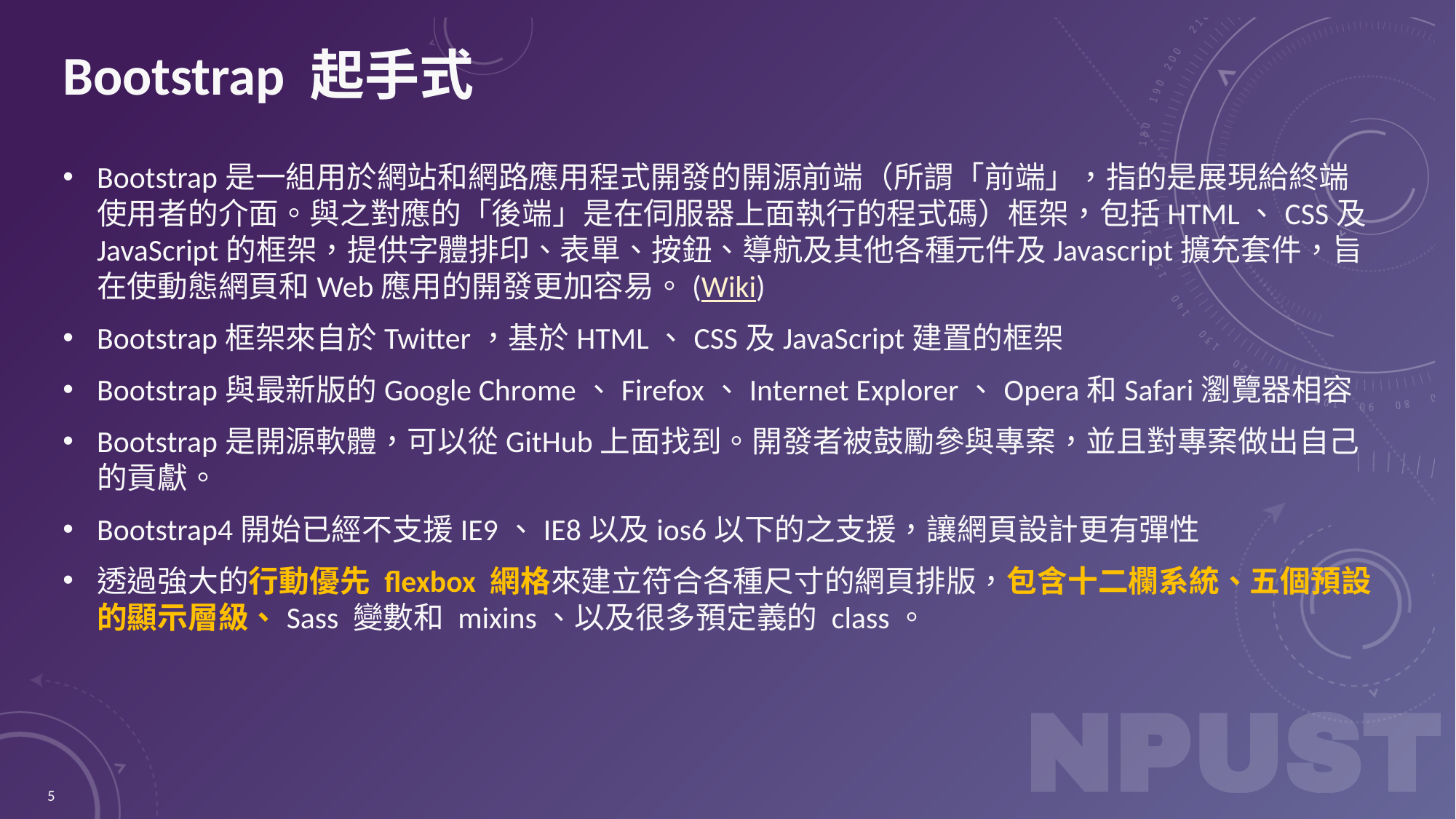

# Bootstrap 起手式
Bootstrap是一組用於網站和網路應用程式開發的開源前端（所謂「前端」，指的是展現給終端使用者的介面。與之對應的「後端」是在伺服器上面執行的程式碼）框架，包括HTML、CSS及JavaScript的框架，提供字體排印、表單、按鈕、導航及其他各種元件及Javascript擴充套件，旨在使動態網頁和Web應用的開發更加容易。(Wiki)
Bootstrap框架來自於Twitter，基於HTML、CSS及JavaScript建置的框架
Bootstrap與最新版的Google Chrome、Firefox、Internet Explorer、Opera和Safari瀏覽器相容
Bootstrap是開源軟體，可以從GitHub上面找到。開發者被鼓勵參與專案，並且對專案做出自己的貢獻。
Bootstrap4開始已經不支援IE9、IE8以及ios6以下的之支援，讓網頁設計更有彈性
透過強大的行動優先 flexbox 網格來建立符合各種尺寸的網頁排版，包含十二欄系統、五個預設的顯示層級、Sass 變數和 mixins、以及很多預定義的 class。
5